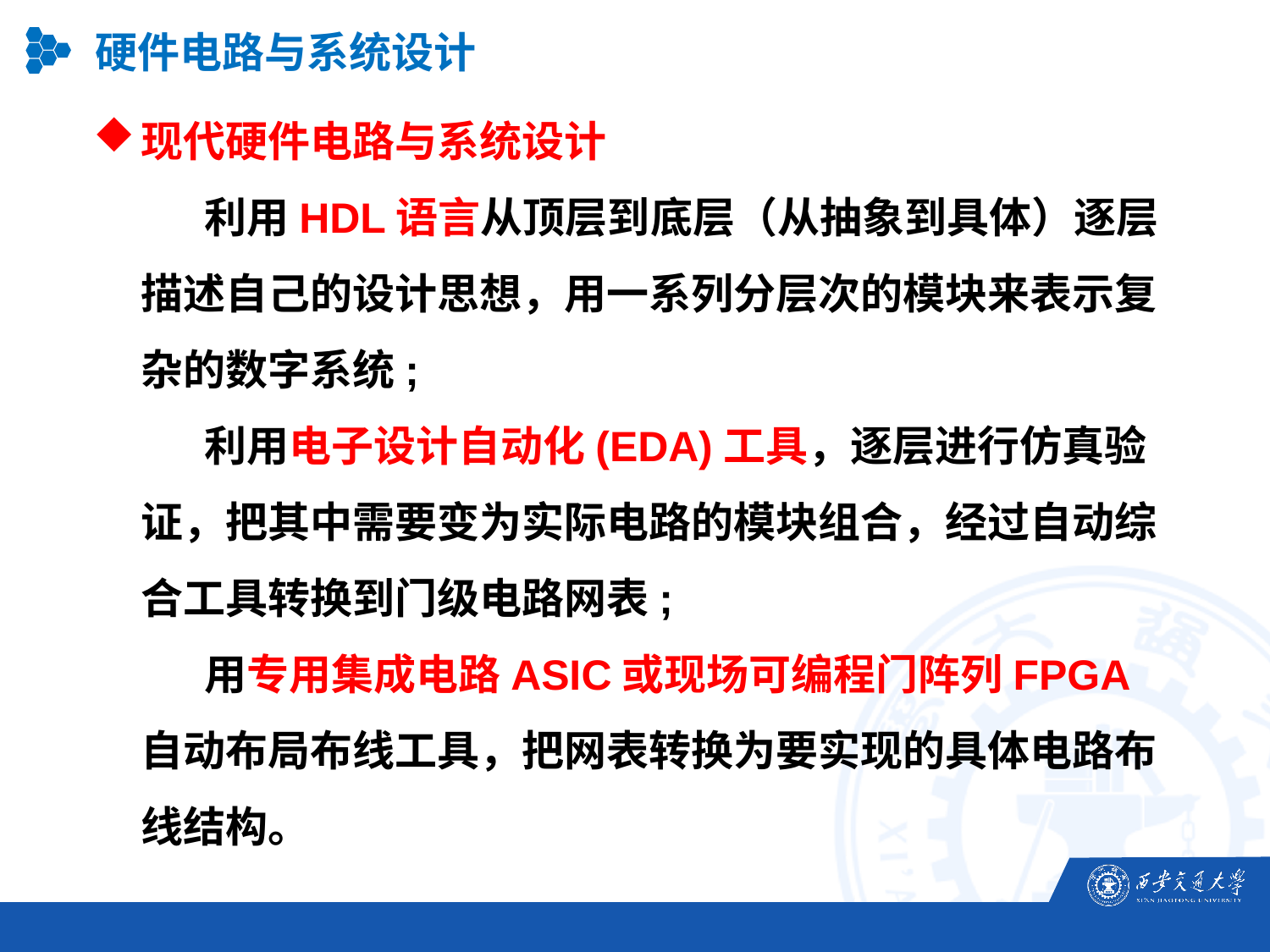

硬件电路与系统设计
现代硬件电路与系统设计
利用HDL语言从顶层到底层（从抽象到具体）逐层描述自己的设计思想，用一系列分层次的模块来表示复杂的数字系统;
利用电子设计自动化(EDA)工具，逐层进行仿真验证，把其中需要变为实际电路的模块组合，经过自动综合工具转换到门级电路网表;
用专用集成电路ASIC或现场可编程门阵列FPGA自动布局布线工具，把网表转换为要实现的具体电路布线结构。